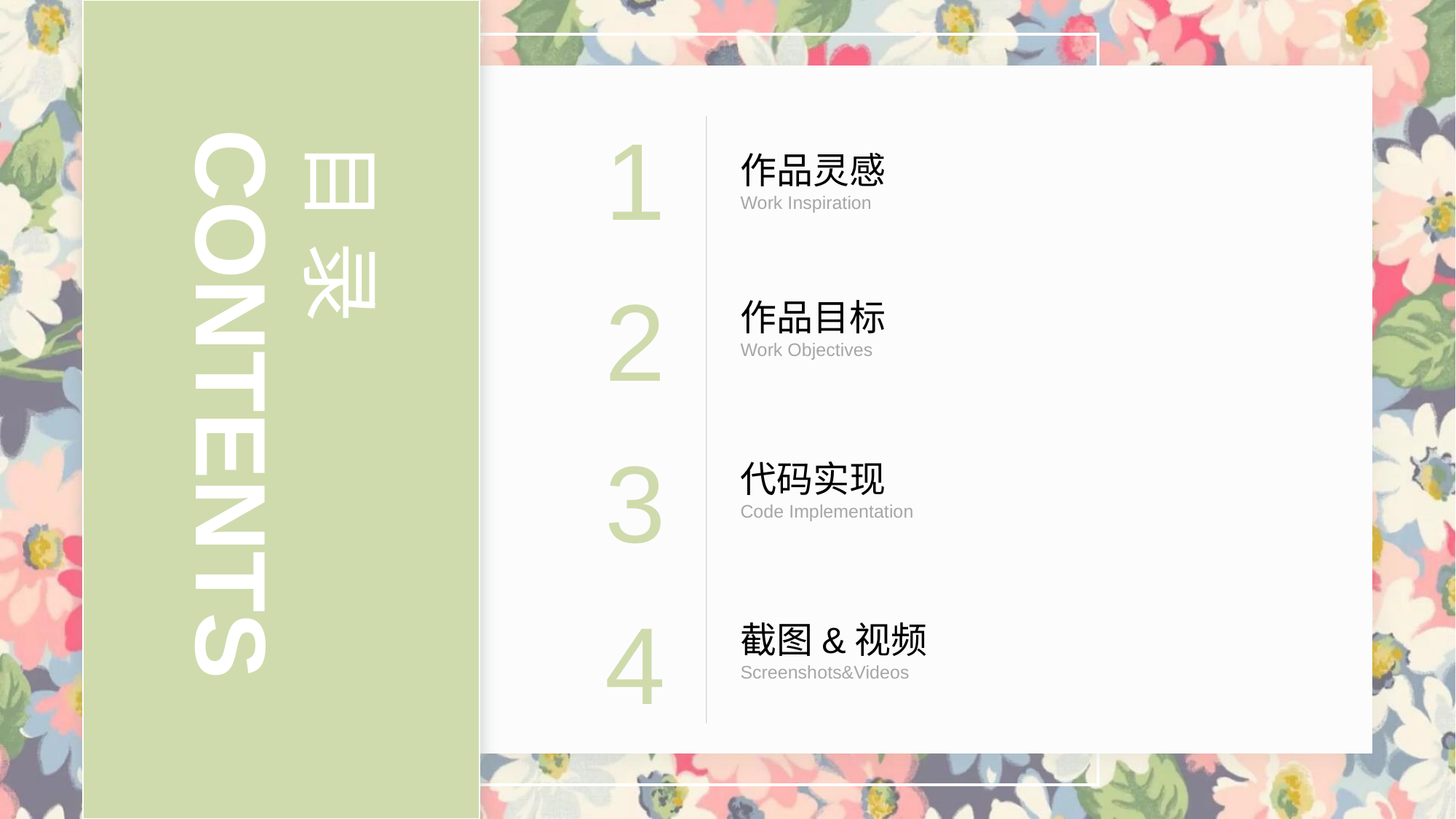

行业PPT模板http://www.1ppt.com/hangye/

1
目 录
作品灵感
Work Inspiration
2
作品目标
Work Objectives
CONTENTS
3
代码实现
Code Implementation
4
截图&视频
Screenshots&Videos